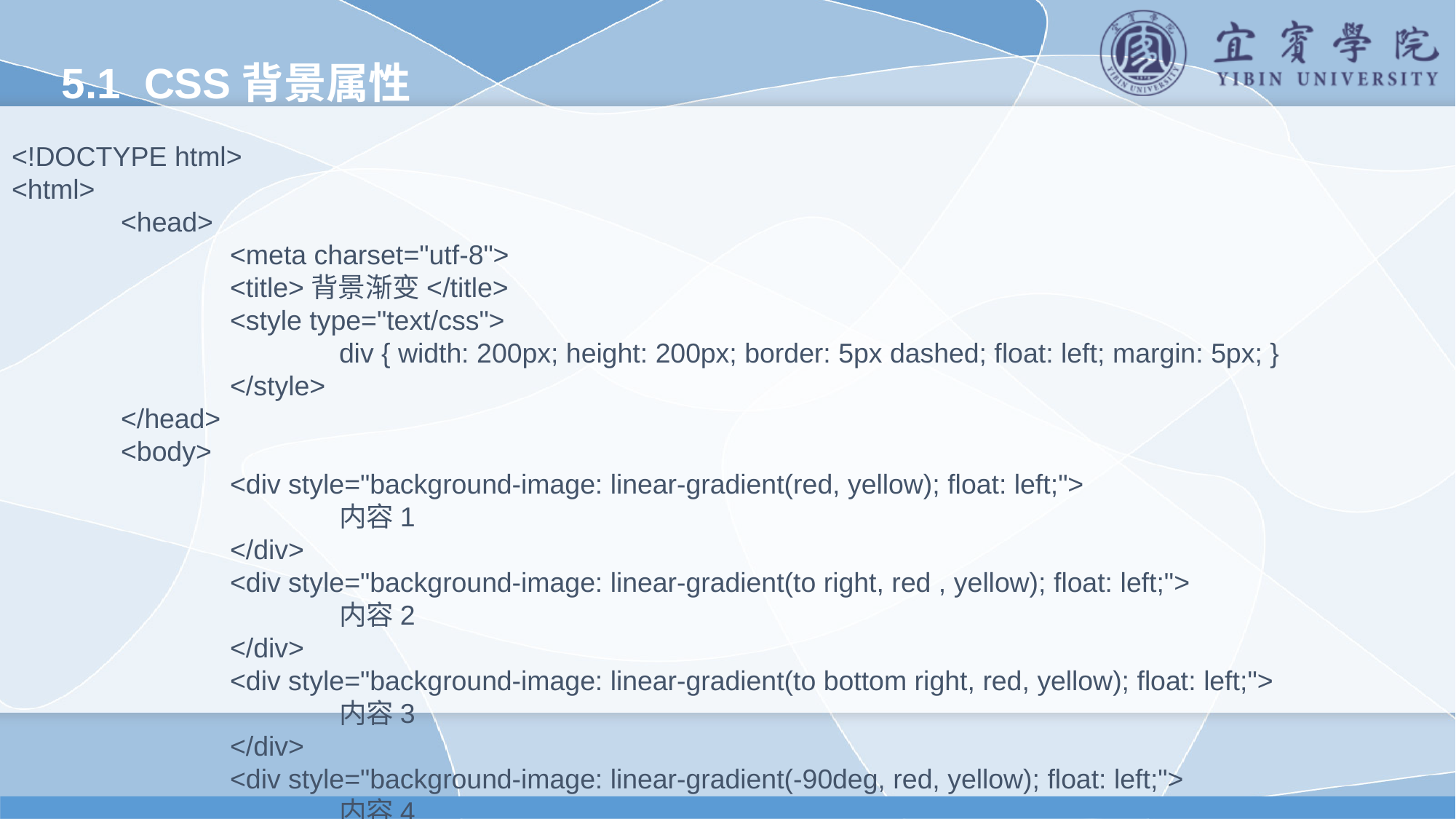

5.1  CSS背景属性
<!DOCTYPE html>
<html>
	<head>
		<meta charset="utf-8">
		<title>背景渐变</title>
		<style type="text/css">
			div { width: 200px; height: 200px; border: 5px dashed; float: left; margin: 5px; }
		</style>
	</head>
	<body>
		<div style="background-image: linear-gradient(red, yellow); float: left;">
			内容1
		</div>
		<div style="background-image: linear-gradient(to right, red , yellow); float: left;">
			内容2
		</div>
		<div style="background-image: linear-gradient(to bottom right, red, yellow); float: left;">
			内容3
		</div>
		<div style="background-image: linear-gradient(-90deg, red, yellow); float: left;">
			内容4
		</div>
		<div style="background-image:linear-gradient(-45deg, red, yellow);float: left;">
			内容5
		</div>
	</body>
</html>